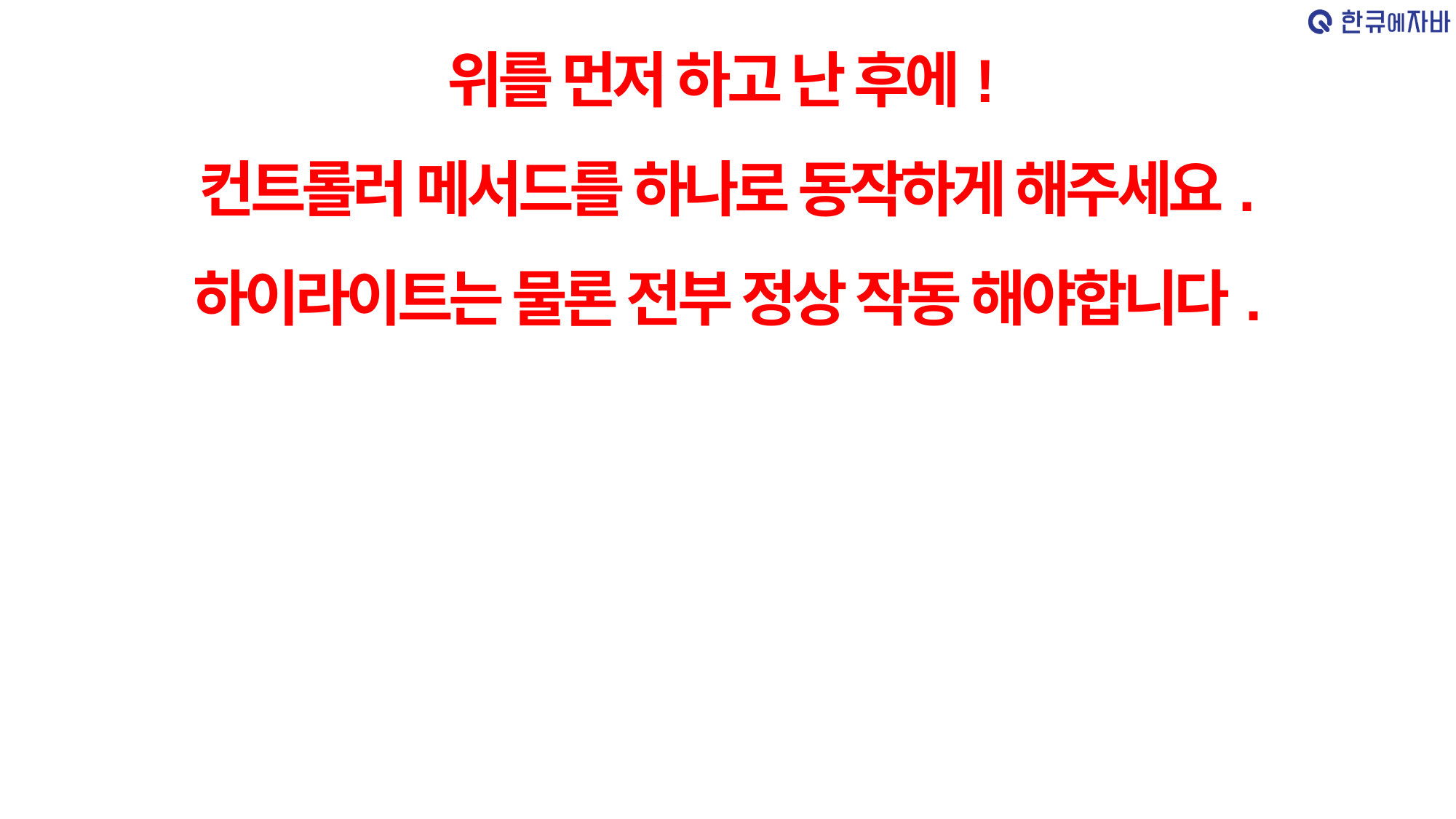

위를 먼저 하고 난 후에!
컨트롤러 메서드를 하나로 동작하게 해주세요.
하이라이트는 물론 전부 정상 작동 해야합니다.